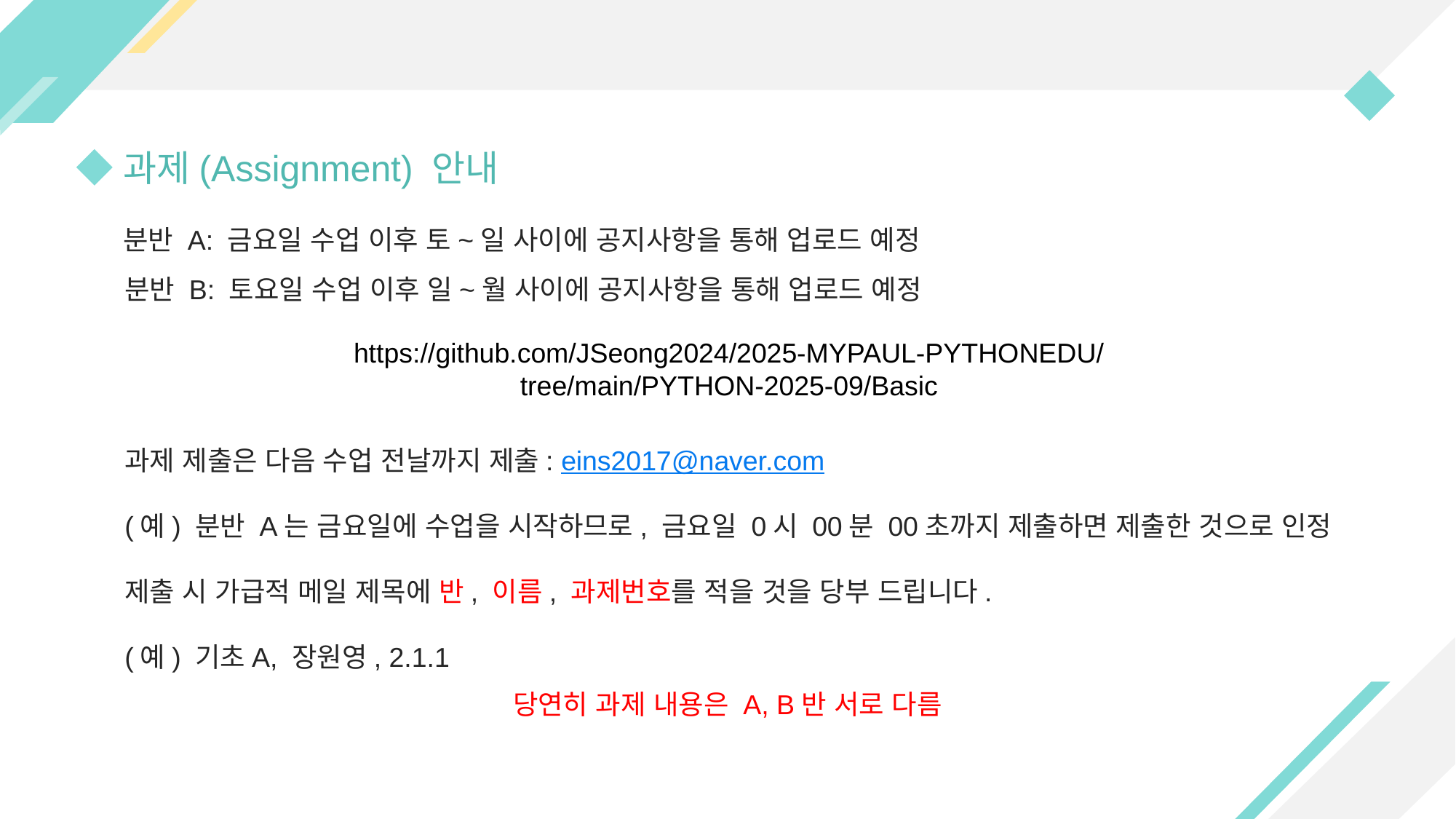

과제(Assignment) 안내

분반 A: 금요일 수업 이후 토~일 사이에 공지사항을 통해 업로드 예정
분반 B: 토요일 수업 이후 일~월 사이에 공지사항을 통해 업로드 예정
https://github.com/JSeong2024/2025-MYPAUL-PYTHONEDU/tree/main/PYTHON-2025-09/Basic
과제 제출은 다음 수업 전날까지 제출: eins2017@naver.com

(예) 분반 A는 금요일에 수업을 시작하므로, 금요일 0시 00분 00초까지 제출하면 제출한 것으로 인정

제출 시 가급적 메일 제목에 반, 이름, 과제번호를 적을 것을 당부 드립니다.

(예) 기초A, 장원영, 2.1.1

당연히 과제 내용은 A, B반 서로 다름